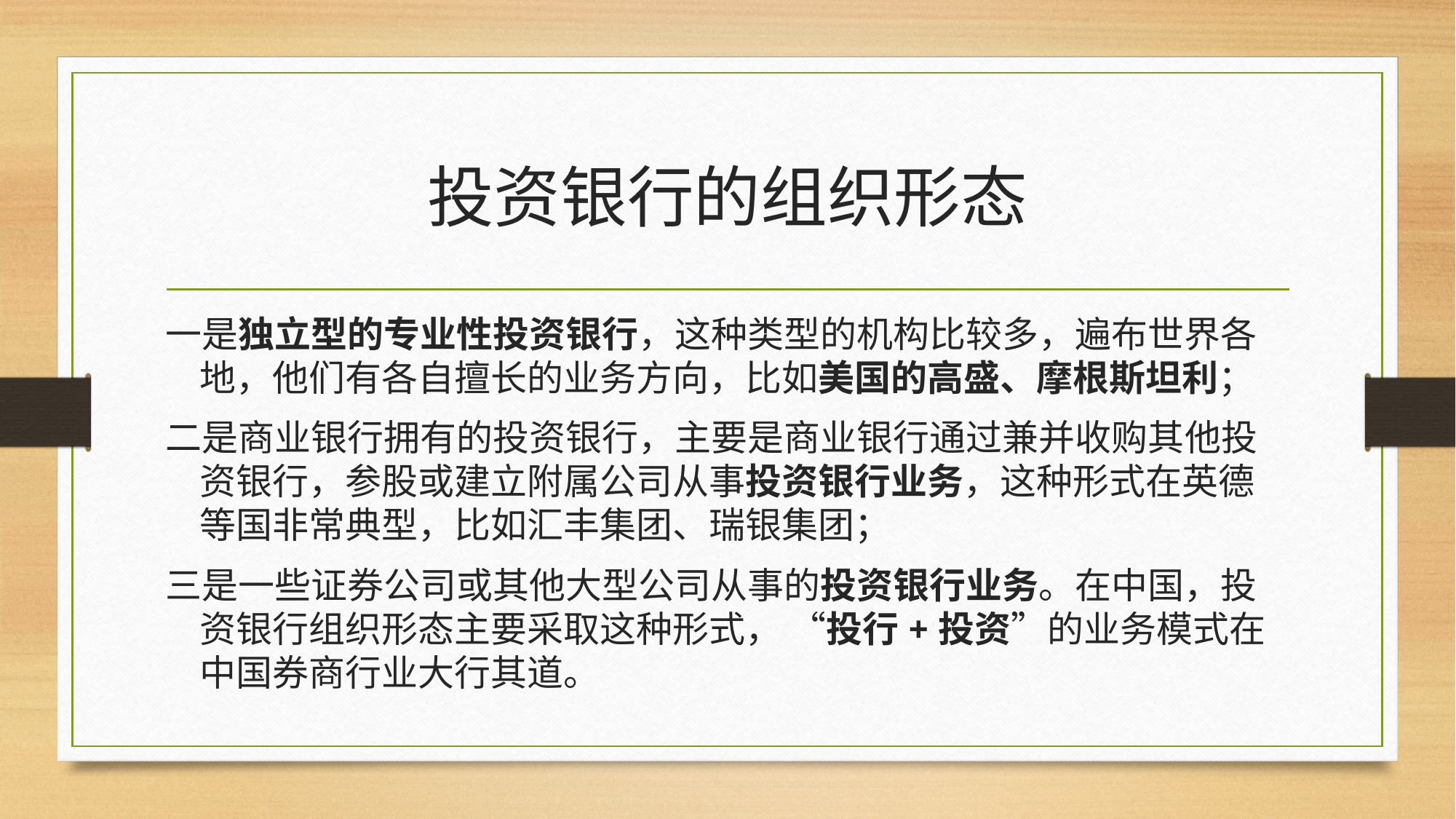

# 投资银行的组织形态
一是独立型的专业性投资银行，这种类型的机构比较多，遍布世界各地，他们有各自擅长的业务方向，比如美国的高盛、摩根斯坦利；
二是商业银行拥有的投资银行，主要是商业银行通过兼并收购其他投资银行，参股或建立附属公司从事投资银行业务，这种形式在英德等国非常典型，比如汇丰集团、瑞银集团；
三是一些证券公司或其他大型公司从事的投资银行业务。在中国，投资银行组织形态主要采取这种形式， “投行+投资”的业务模式在中国券商行业大行其道。